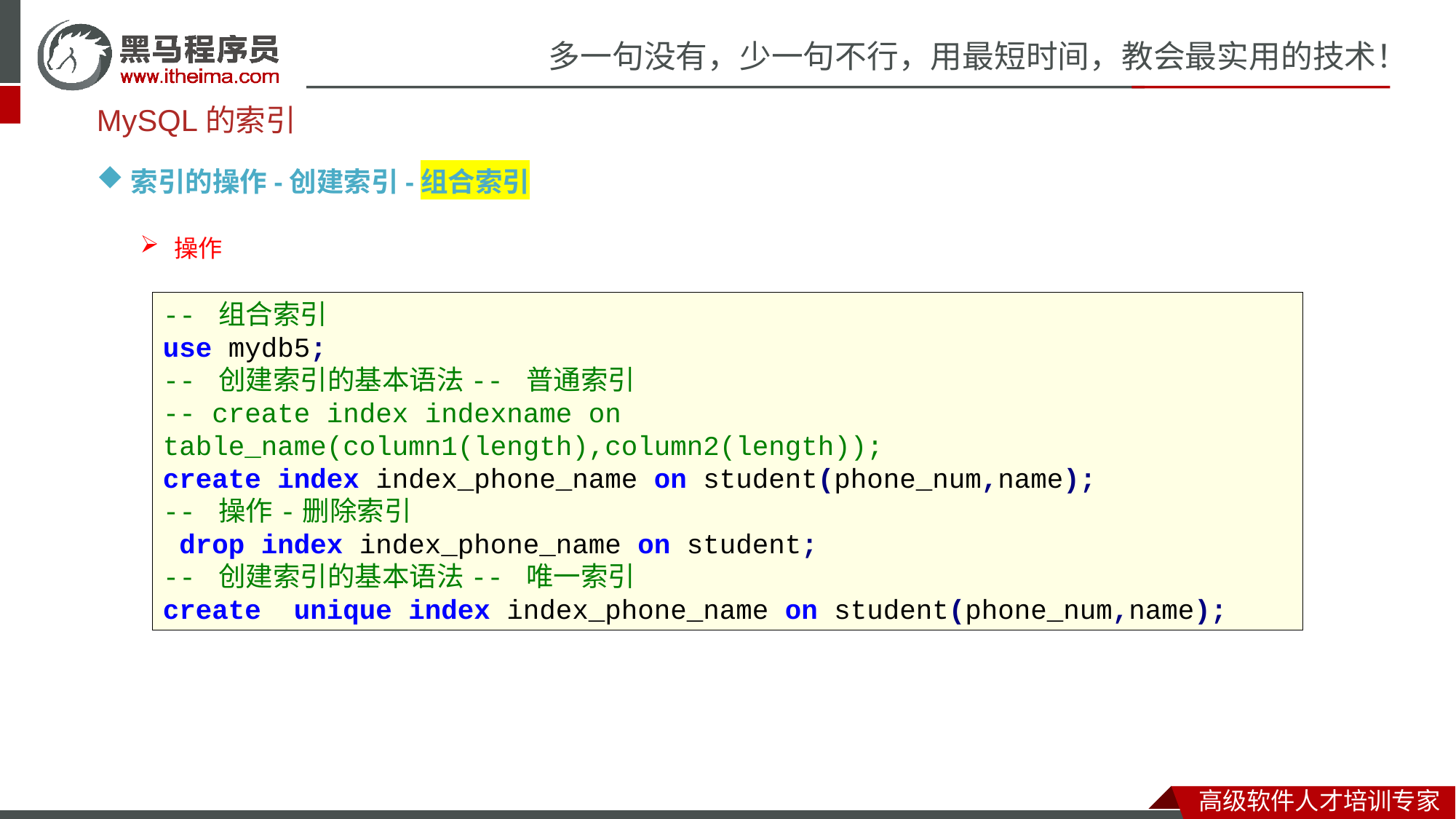

MySQL的索引
索引的操作-创建索引-组合索引
操作
-- 组合索引
use mydb5;
-- 创建索引的基本语法-- 普通索引
-- create index indexname on table_name(column1(length),column2(length));
create index index_phone_name on student(phone_num,name);
-- 操作-删除索引
 drop index index_phone_name on student;
-- 创建索引的基本语法-- 唯一索引
create  unique index index_phone_name on student(phone_num,name);